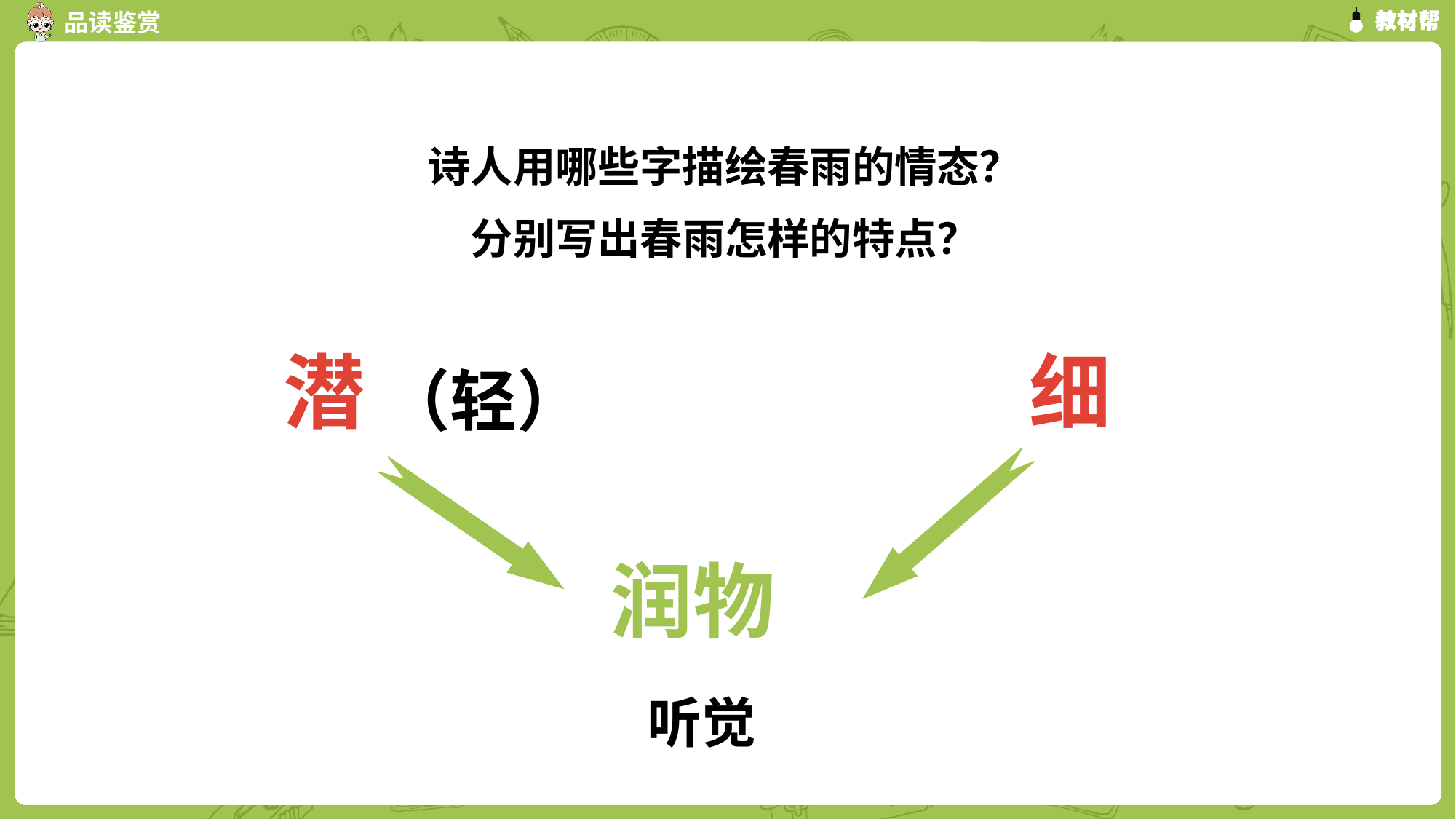

诗人用哪些字描绘春雨的情态？
分别写出春雨怎样的特点？

潜
细
（轻）

润物
听觉